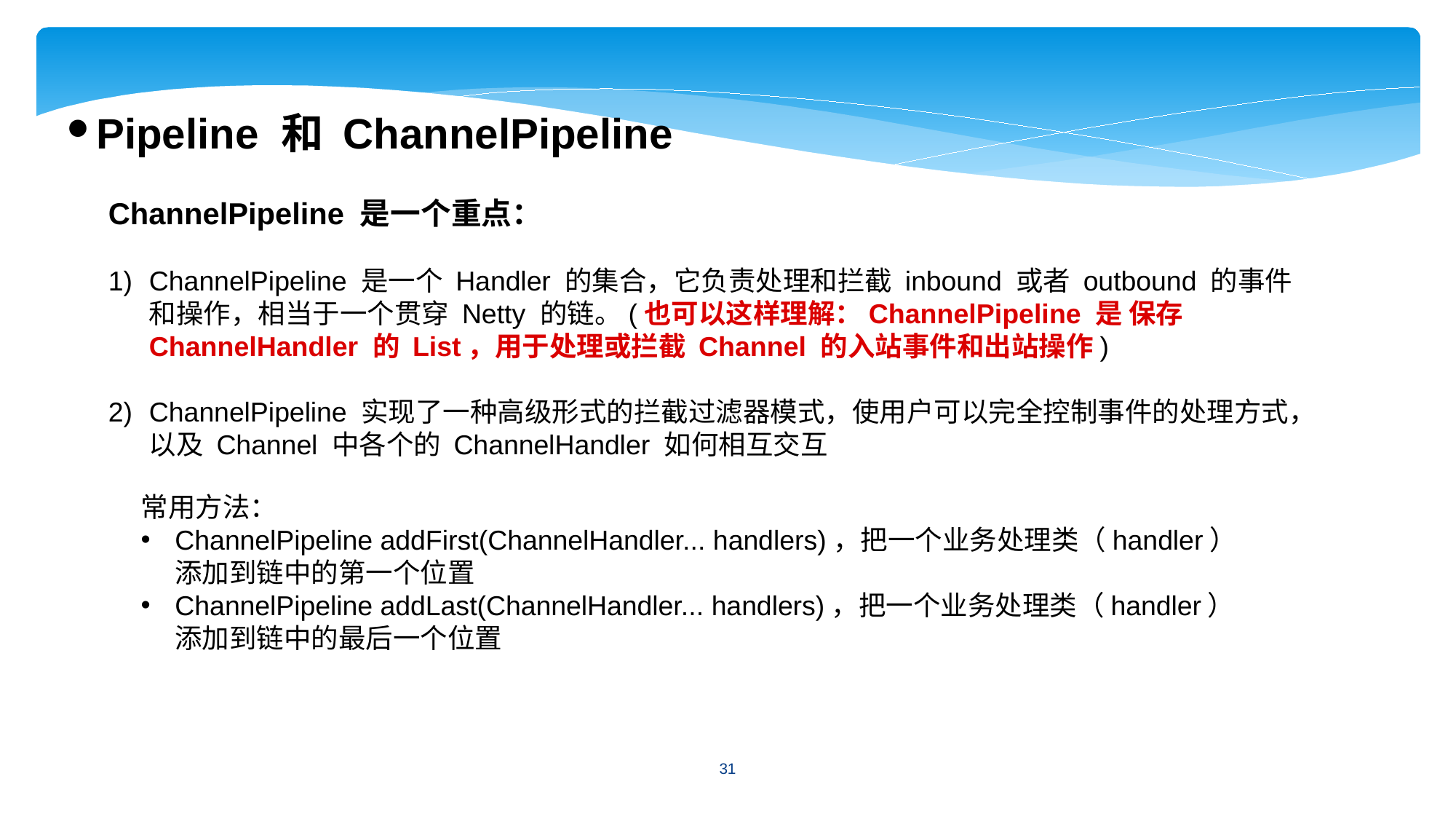

Pipeline 和 ChannelPipeline
ChannelPipeline 是一个重点：

ChannelPipeline 是一个 Handler 的集合，它负责处理和拦截 inbound 或者 outbound 的事件和操作，相当于一个贯穿 Netty 的链。(也可以这样理解：ChannelPipeline 是 保存 ChannelHandler 的 List，用于处理或拦截 Channel 的入站事件和出站操作)

ChannelPipeline 实现了一种高级形式的拦截过滤器模式，使用户可以完全控制事件的处理方式，以及 Channel 中各个的 ChannelHandler 如何相互交互

常用方法：
ChannelPipeline addFirst(ChannelHandler... handlers)，把一个业务处理类（handler）添加到链中的第一个位置
ChannelPipeline addLast(ChannelHandler... handlers)，把一个业务处理类（handler）添加到链中的最后一个位置

31